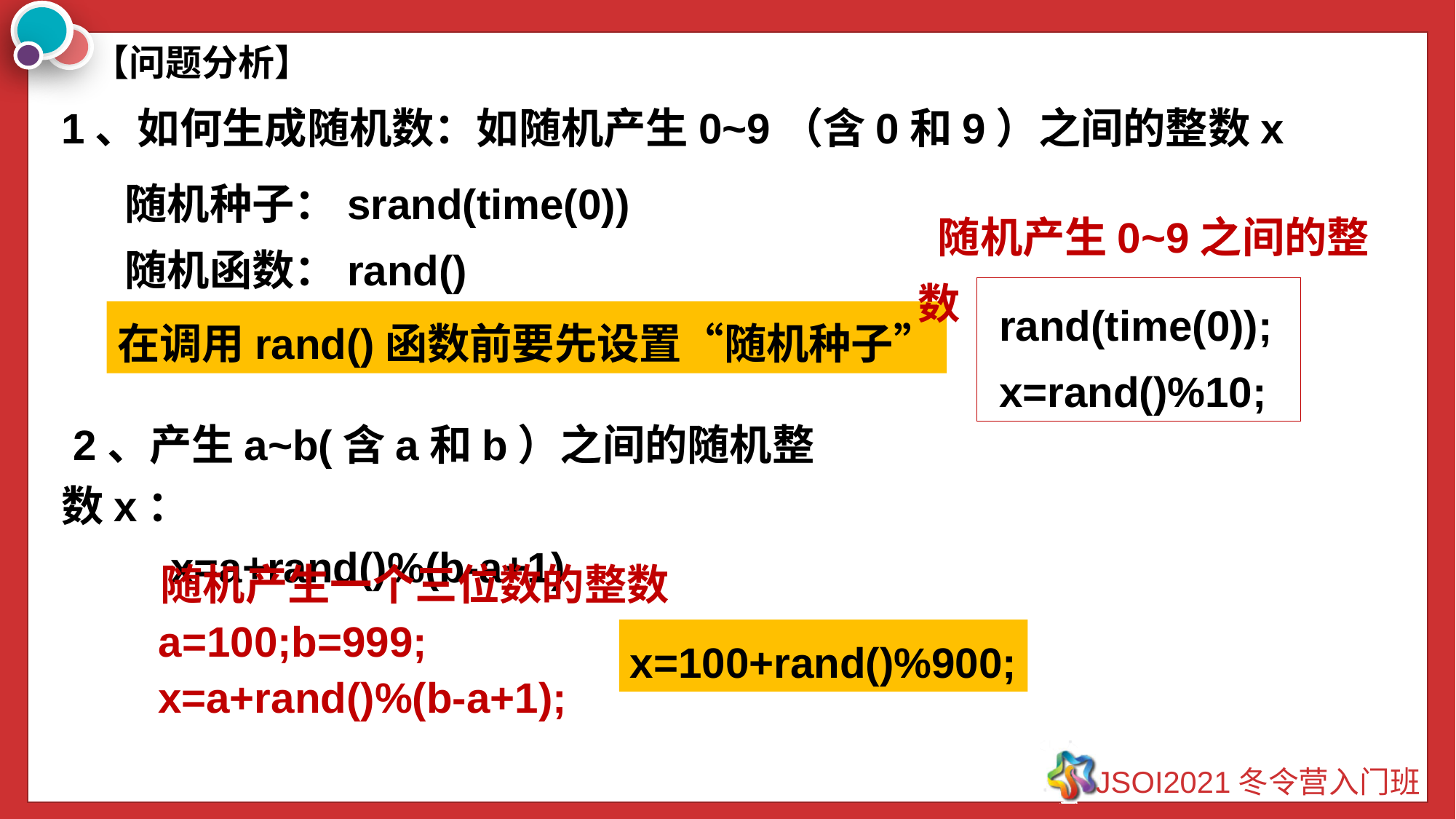

【问题分析】

1、如何生成随机数：如随机产生0~9（含0和9）之间的整数x
 随机种子：srand(time(0))
 随机函数：rand()
 随机产生0~9之间的整数

 rand(time(0));
 x=rand()%10;
在调用rand()函数前要先设置“随机种子”
 2、产生a~b(含a和b）之间的随机整数x：
	x=a+rand()%(b-a+1)
 随机产生一个三位数的整数
 a=100;b=999;
x=100+rand()%900;
 x=a+rand()%(b-a+1);